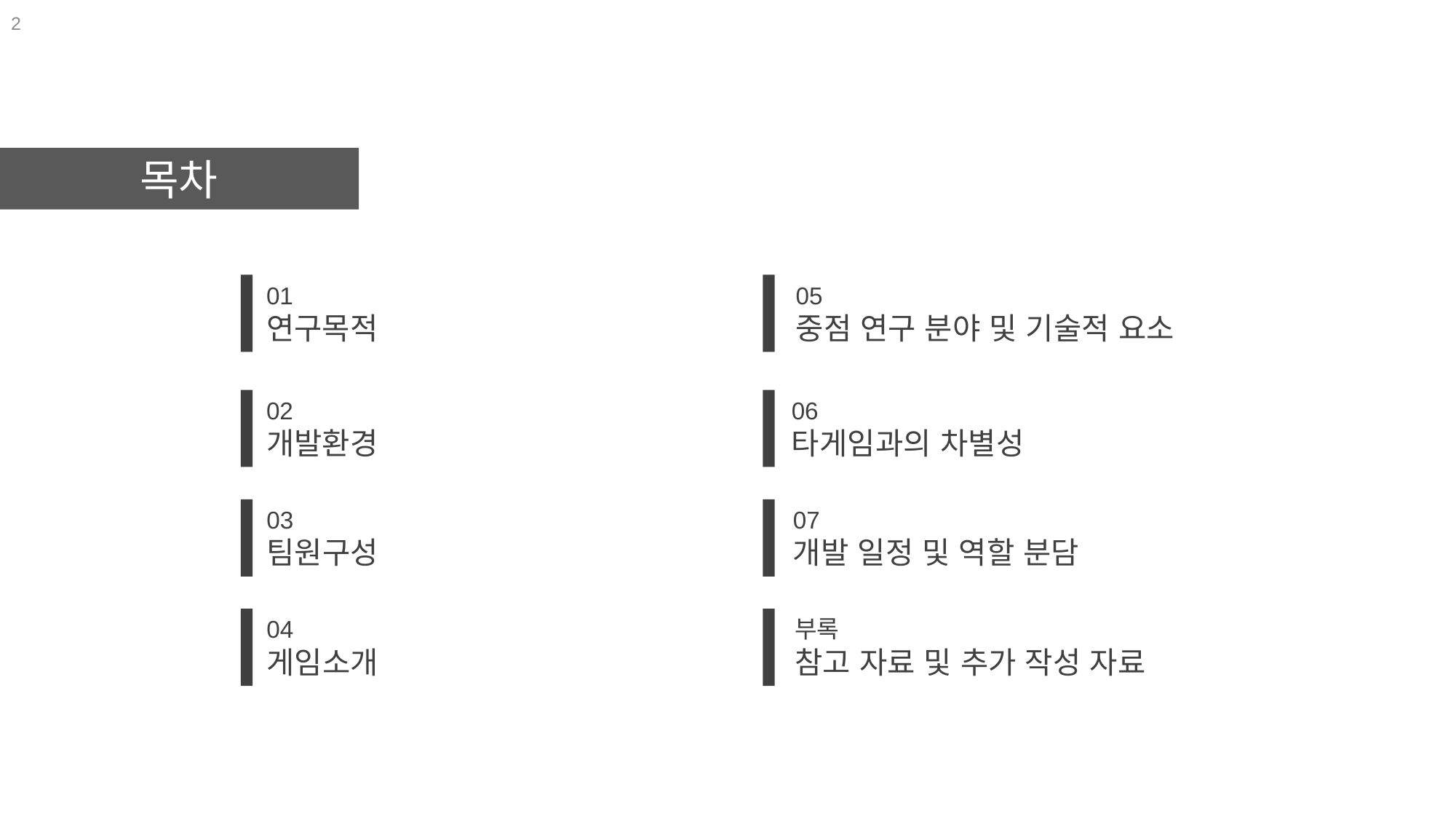

2
목차

01
연구목적

05
중점 연구 분야 및 기술적 요소

02
개발환경

06
타게임과의 차별성

03
팀원구성

07
개발 일정 및 역할 분담

04
게임소개

부록
참고 자료 및 추가 작성 자료